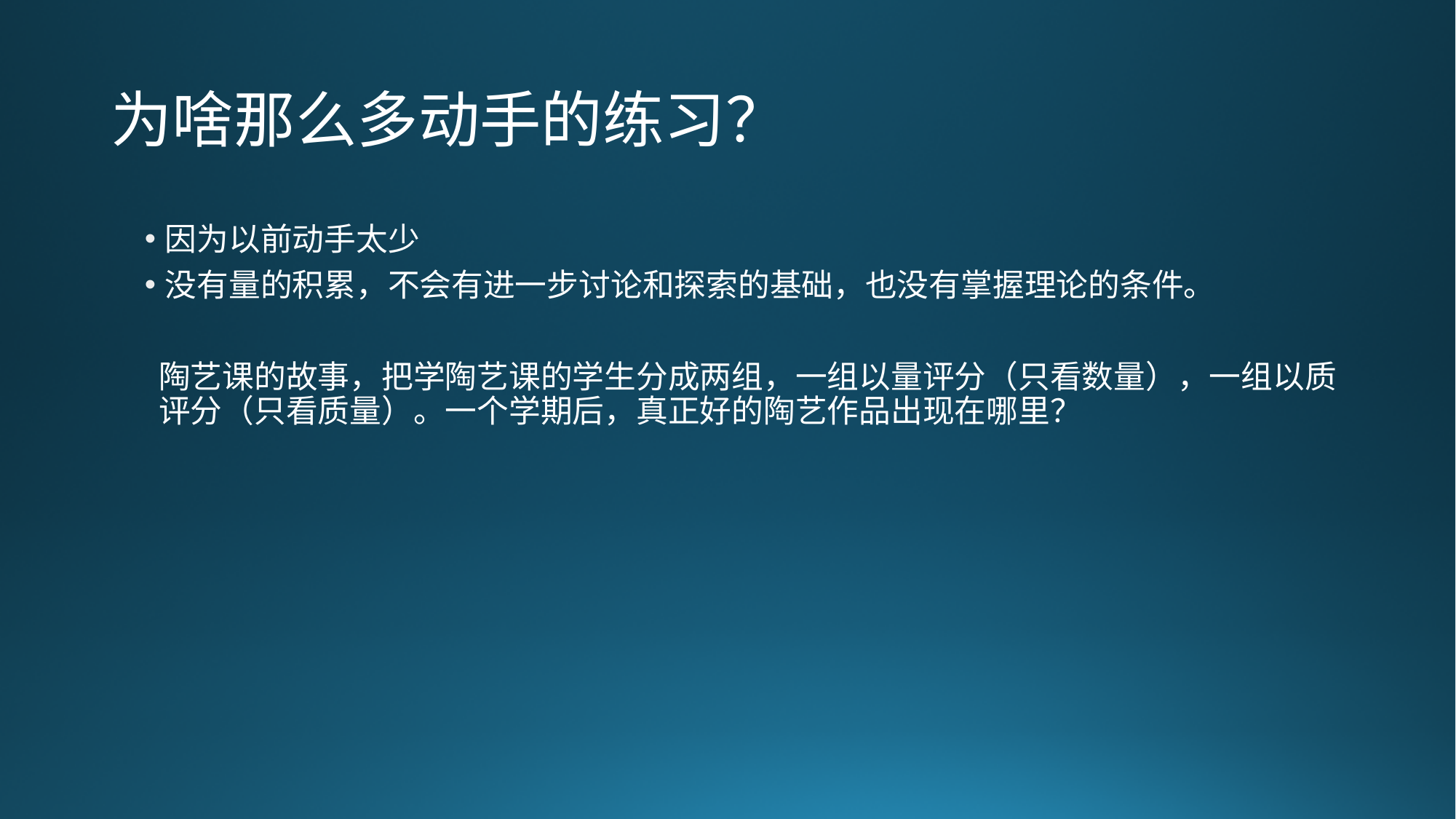

# 为啥那么多动手的练习？
因为以前动手太少
没有量的积累，不会有进一步讨论和探索的基础，也没有掌握理论的条件。

陶艺课的故事，把学陶艺课的学生分成两组，一组以量评分（只看数量），一组以质评分（只看质量）。一个学期后，真正好的陶艺作品出现在哪里？